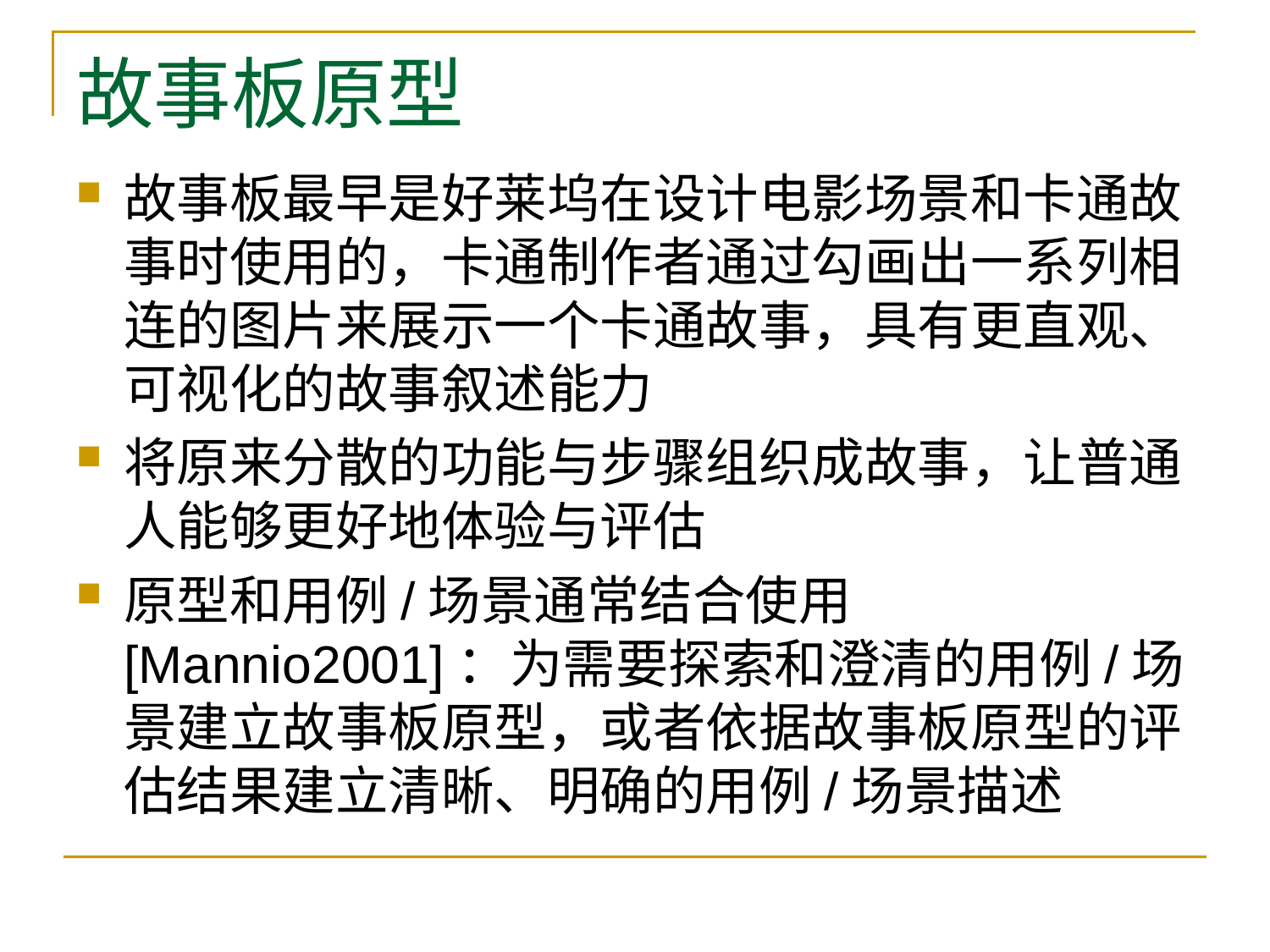

# 故事板原型
故事板最早是好莱坞在设计电影场景和卡通故事时使用的，卡通制作者通过勾画出一系列相连的图片来展示一个卡通故事，具有更直观、可视化的故事叙述能力
将原来分散的功能与步骤组织成故事，让普通人能够更好地体验与评估
原型和用例/场景通常结合使用[Mannio2001]：为需要探索和澄清的用例/场景建立故事板原型，或者依据故事板原型的评估结果建立清晰、明确的用例/场景描述